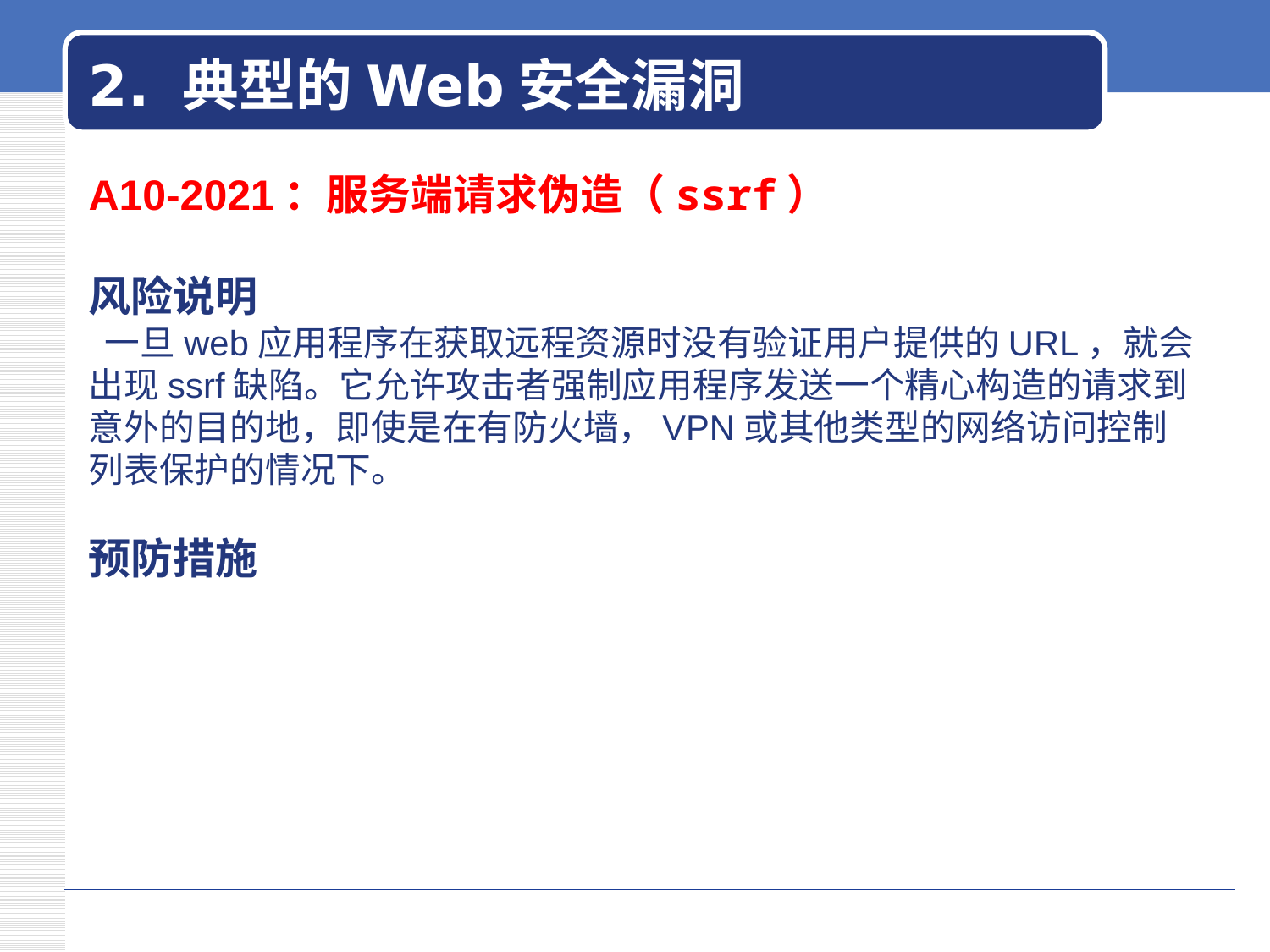

# 2. 典型的Web安全漏洞
A10-2021：服务端请求伪造（ssrf）

风险说明
​ 一旦web应用程序在获取远程资源时没有验证用户提供的URL，就会出现ssrf缺陷。它允许攻击者强制应用程序发送一个精心构造的请求到意外的目的地，即使是在有防火墙，VPN或其他类型的网络访问控制列表保护的情况下。

预防措施